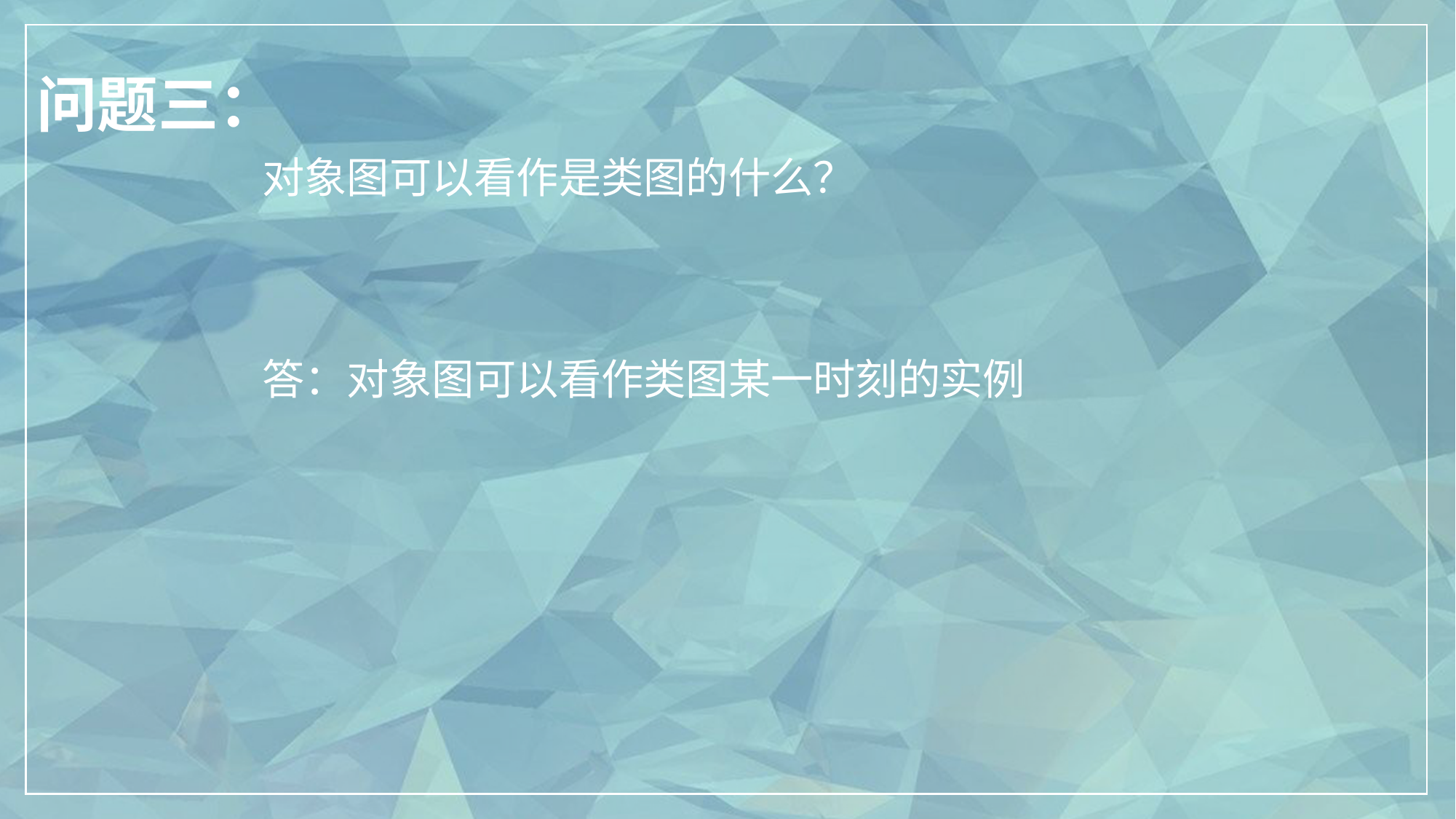

问题三：
对象图可以看作是类图的什么？
答：对象图可以看作类图某一时刻的实例